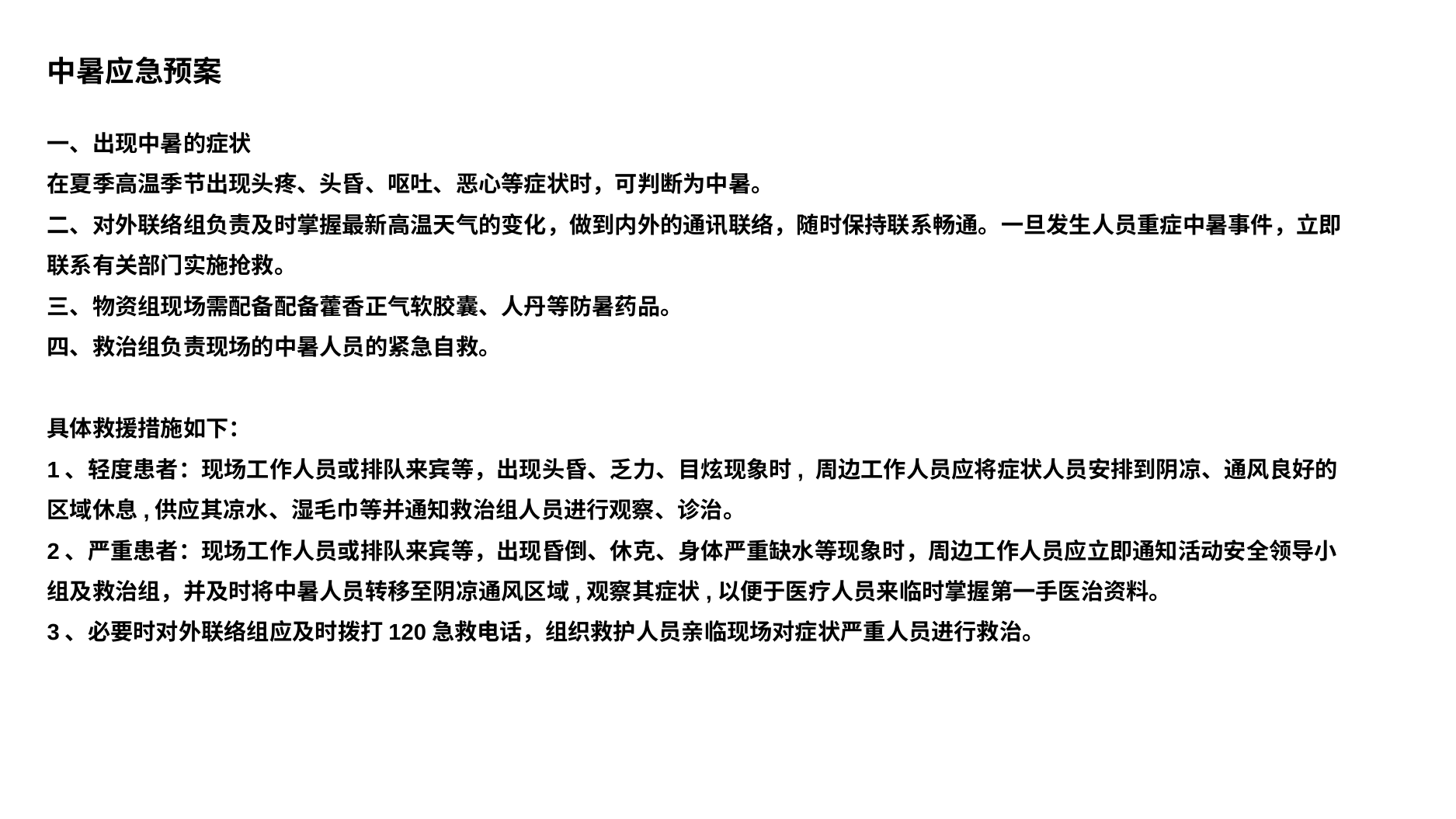

中暑应急预案
一、出现中暑的症状
在夏季高温季节出现头疼、头昏、呕吐、恶心等症状时，可判断为中暑。
二、对外联络组负责及时掌握最新高温天气的变化，做到内外的通讯联络，随时保持联系畅通。一旦发生人员重症中暑事件，立即联系有关部门实施抢救。
三、物资组现场需配备配备藿香正气软胶囊、人丹等防暑药品。
四、救治组负责现场的中暑人员的紧急自救。

具体救援措施如下：
1、轻度患者：现场工作人员或排队来宾等，出现头昏、乏力、目炫现象时, 周边工作人员应将症状人员安排到阴凉、通风良好的区域休息,供应其凉水、湿毛巾等并通知救治组人员进行观察、诊治。
2、严重患者：现场工作人员或排队来宾等，出现昏倒、休克、身体严重缺水等现象时，周边工作人员应立即通知活动安全领导小组及救治组，并及时将中暑人员转移至阴凉通风区域,观察其症状,以便于医疗人员来临时掌握第一手医治资料。
3、必要时对外联络组应及时拨打120急救电话，组织救护人员亲临现场对症状严重人员进行救治。